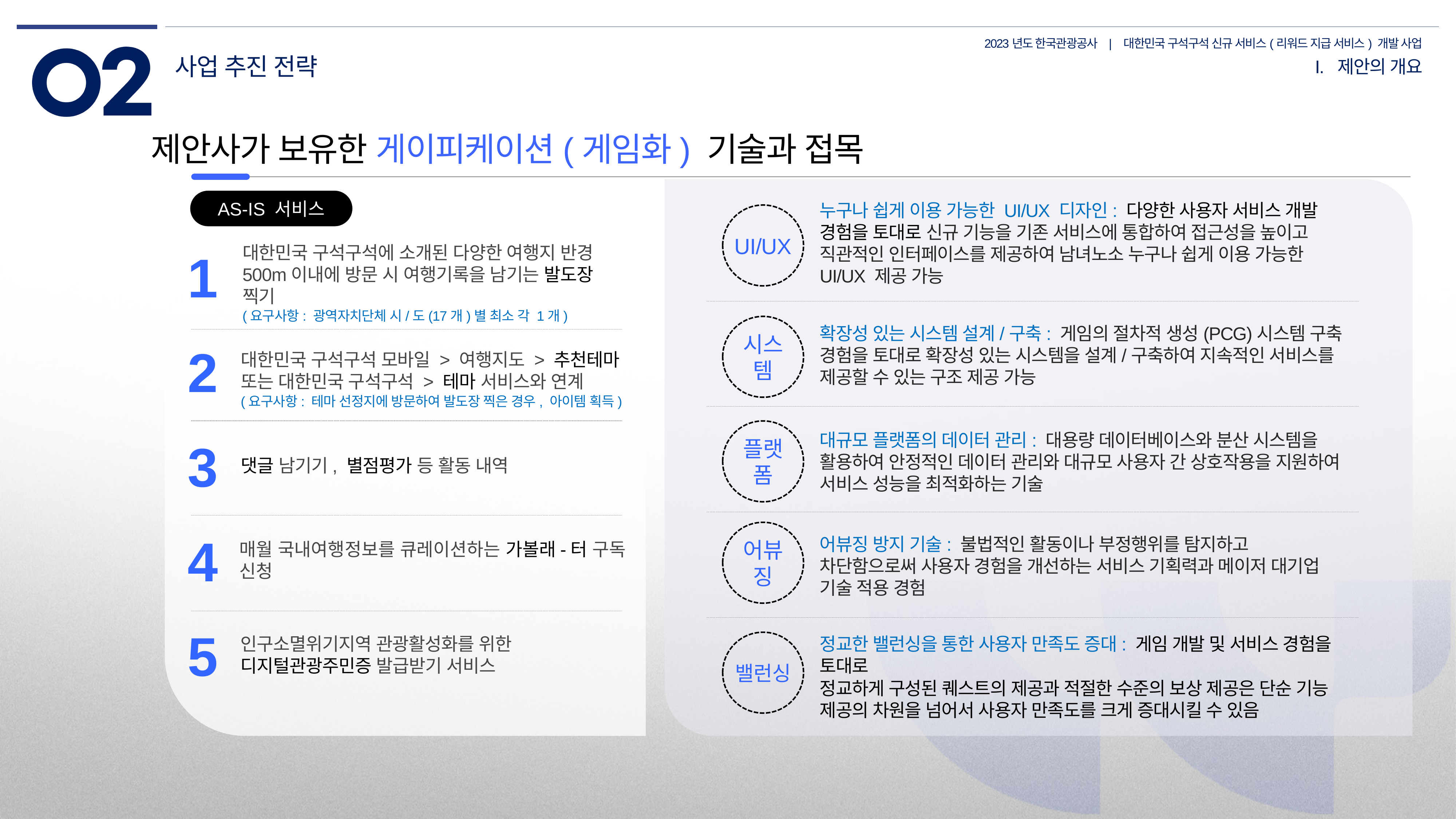

사업 추진 전략
I.  제안의 개요
제안사가 보유한 게이피케이션(게임화) 기술과 접목

AS-IS 서비스
UI/UX
누구나 쉽게 이용 가능한 UI/UX 디자인: 다양한 사용자 서비스 개발 경험을 토대로 신규 기능을 기존 서비스에 통합하여 접근성을 높이고 직관적인 인터페이스를 제공하여 남녀노소 누구나 쉽게 이용 가능한 UI/UX 제공 가능
1
대한민국 구석구석에 소개된 다양한 여행지 반경 500m이내에 방문 시 여행기록을 남기는 발도장 찍기
(요구사항: 광역자치단체 시/도(17개)별 최소 각 1개)
시스템
확장성 있는 시스템 설계/구축: 게임의 절차적 생성(PCG)시스템 구축 경험을 토대로 확장성 있는 시스템을 설계/구축하여 지속적인 서비스를 제공할 수 있는 구조 제공 가능
2
대한민국 구석구석 모바일 > 여행지도 > 추천테마 또는 대한민국 구석구석 > 테마 서비스와 연계
(요구사항: 테마 선정지에 방문하여 발도장 찍은 경우, 아이템 획득)
플랫폼
대규모 플랫폼의 데이터 관리: 대용량 데이터베이스와 분산 시스템을 활용하여 안정적인 데이터 관리와 대규모 사용자 간 상호작용을 지원하여 서비스 성능을 최적화하는 기술
3
댓글 남기기, 별점평가 등 활동 내역
어뷰징
4
어뷰징 방지 기술: 불법적인 활동이나 부정행위를 탐지하고 차단함으로써 사용자 경험을 개선하는 서비스 기획력과 메이저 대기업 기술 적용 경험
매월 국내여행정보를 큐레이션하는 가볼래-터 구독 신청
5
인구소멸위기지역 관광활성화를 위한 디지털관광주민증 발급받기 서비스
밸런싱
정교한 밸런싱을 통한 사용자 만족도 증대: 게임 개발 및 서비스 경험을 토대로
정교하게 구성된 퀘스트의 제공과 적절한 수준의 보상 제공은 단순 기능 제공의 차원을 넘어서 사용자 만족도를 크게 증대시킬 수 있음